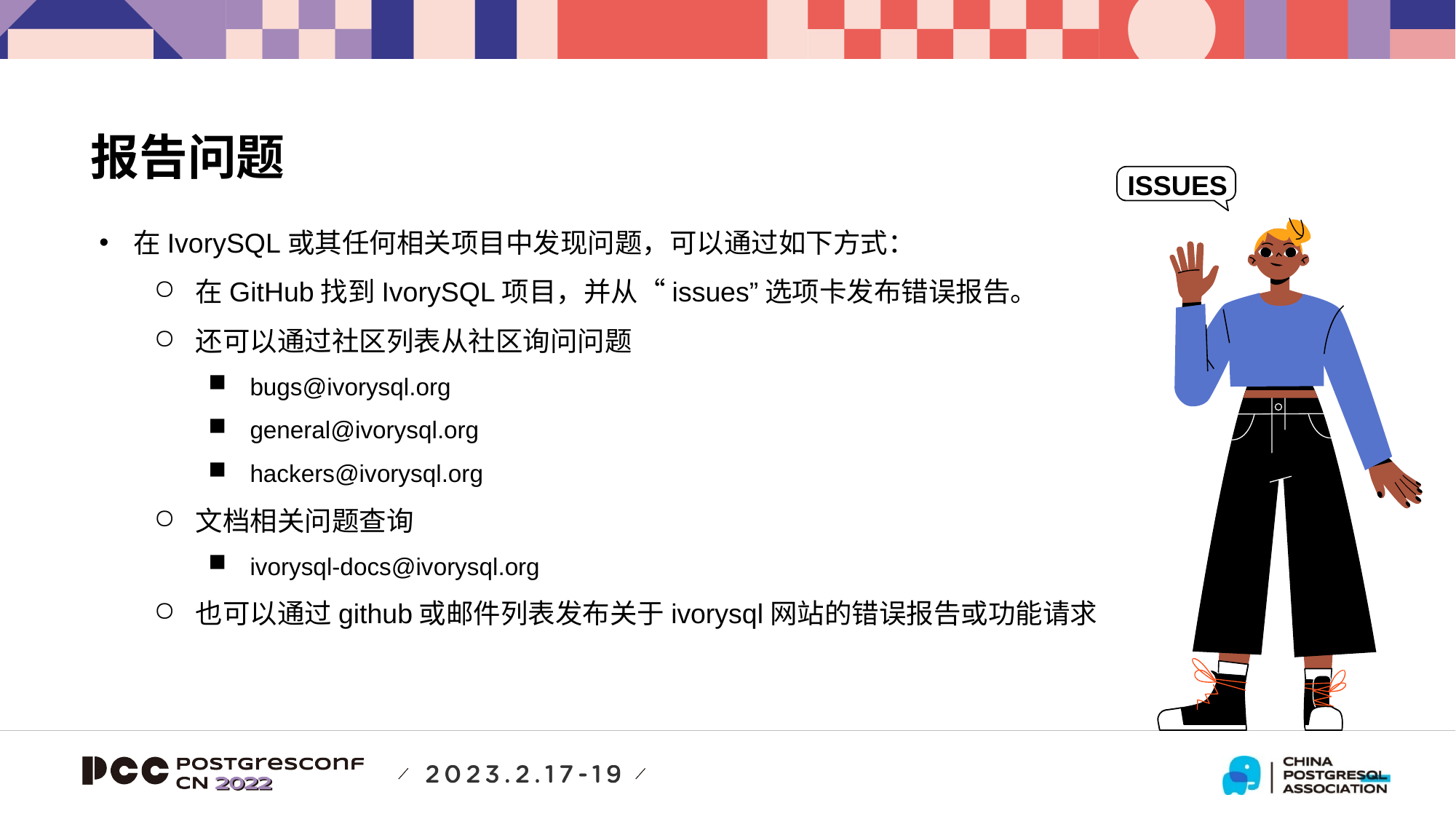

报告问题
ISSUES

在IvorySQL或其任何相关项目中发现问题，可以通过如下方式：
在GitHub找到IvorySQL项目，并从“issues”选项卡发布错误报告。
还可以通过社区列表从社区询问问题
bugs@ivorysql.org
general@ivorysql.org
hackers@ivorysql.org
文档相关问题查询
ivorysql-docs@ivorysql.org
也可以通过github或邮件列表发布关于ivorysql网站的错误报告或功能请求